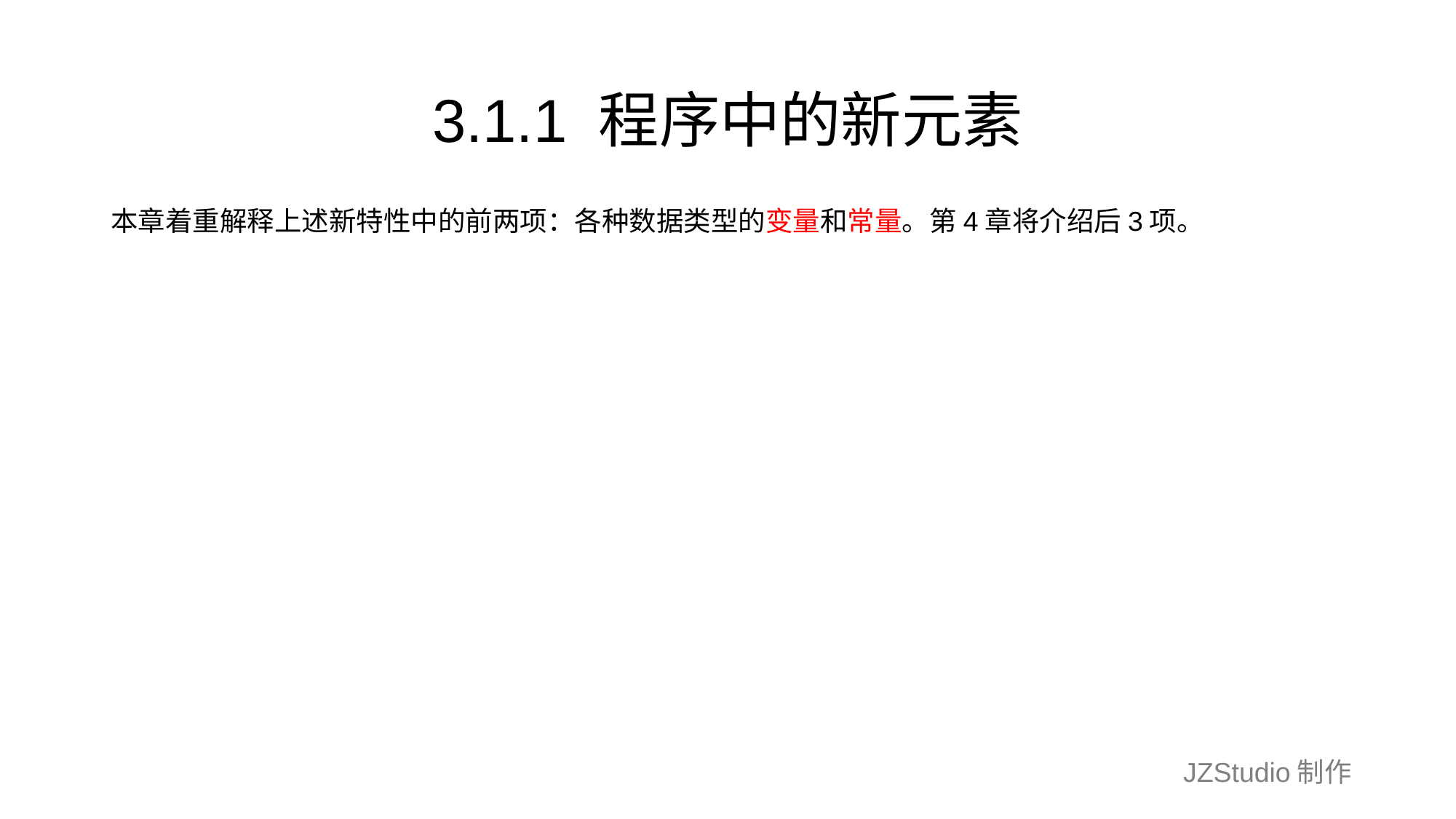

# 3.1.1 程序中的新元素
本章着重解释上述新特性中的前两项：各种数据类型的变量和常量。第4章将介绍后3项。